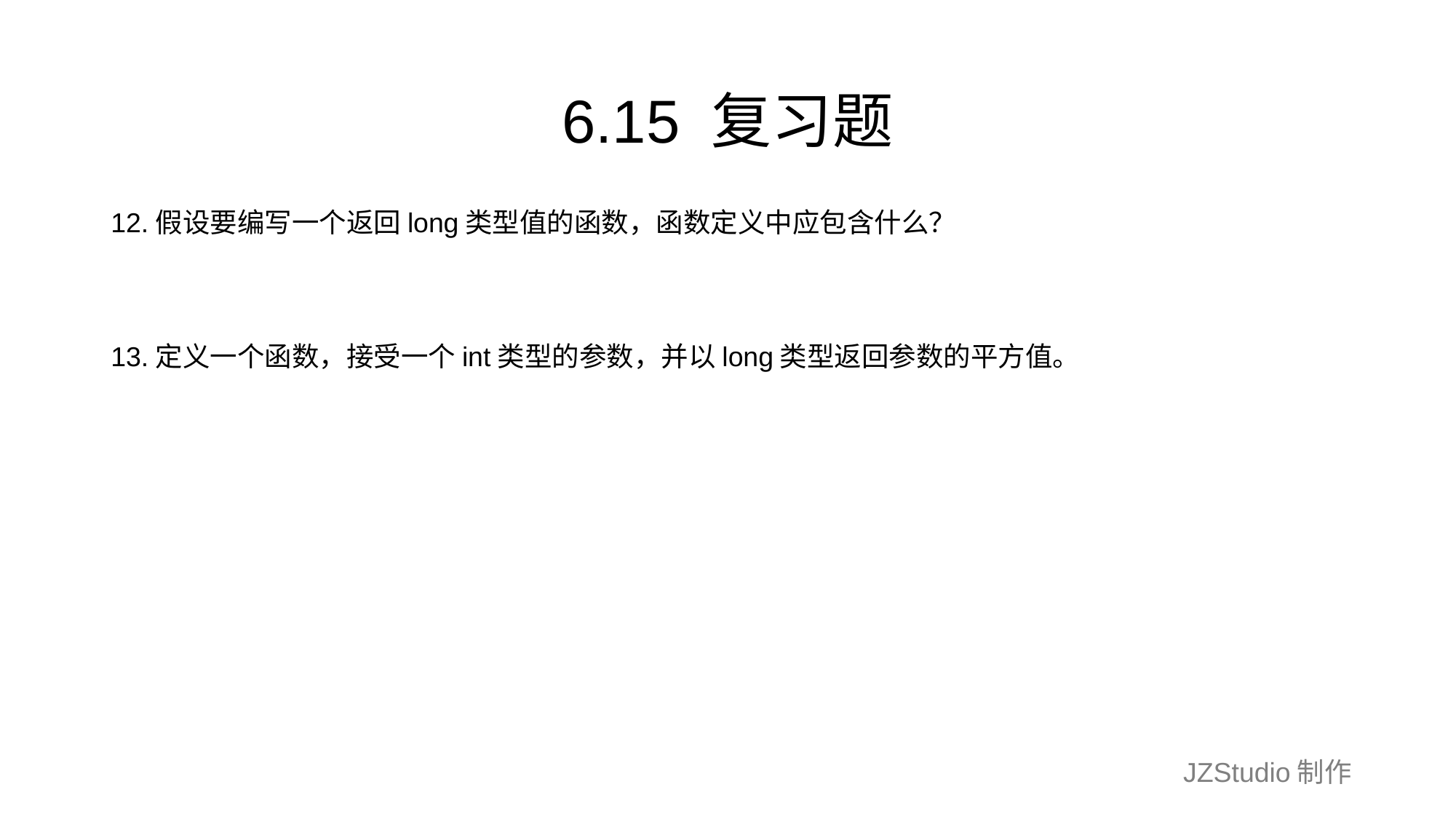

# 6.15 复习题
12.假设要编写一个返回long类型值的函数，函数定义中应包含什么？

13.定义一个函数，接受一个int类型的参数，并以long类型返回参数的平方值。